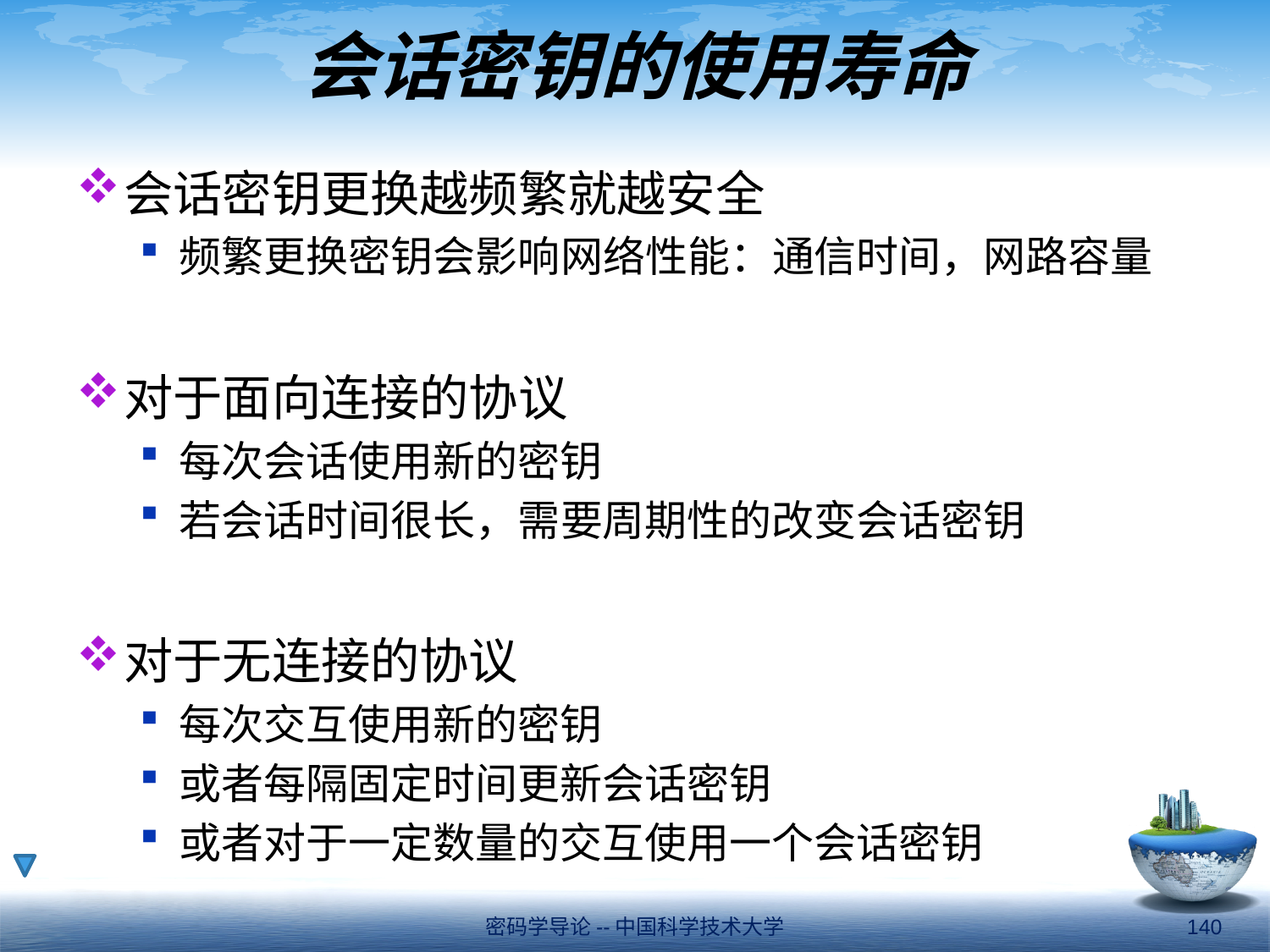

# 会话密钥的使用寿命
会话密钥更换越频繁就越安全
频繁更换密钥会影响网络性能：通信时间，网路容量

对于面向连接的协议
每次会话使用新的密钥
若会话时间很长，需要周期性的改变会话密钥

对于无连接的协议
每次交互使用新的密钥
或者每隔固定时间更新会话密钥
或者对于一定数量的交互使用一个会话密钥

密码学导论--中国科学技术大学
140